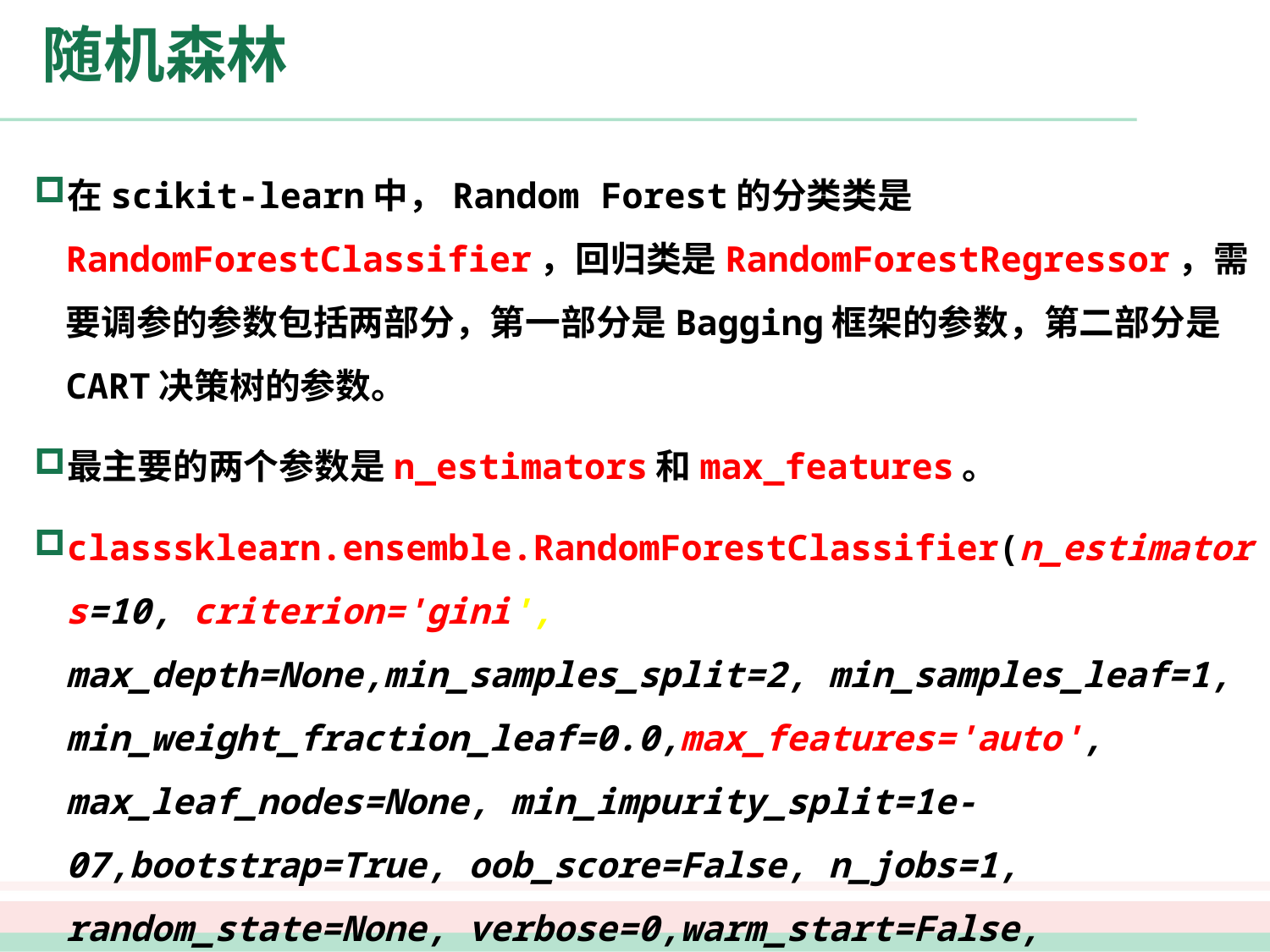

# 随机森林
在scikit-learn中，Random Forest的分类类是RandomForestClassifier，回归类是RandomForestRegressor，需要调参的参数包括两部分，第一部分是Bagging框架的参数，第二部分是CART决策树的参数。
最主要的两个参数是n_estimators和max_features。
classsklearn.ensemble.RandomForestClassifier(n_estimators=10, criterion='gini', max_depth=None,min_samples_split=2, min_samples_leaf=1, min_weight_fraction_leaf=0.0,max_features='auto', max_leaf_nodes=None, min_impurity_split=1e-07,bootstrap=True, oob_score=False, n_jobs=1, random_state=None, verbose=0,warm_start=False, class_weight=None)